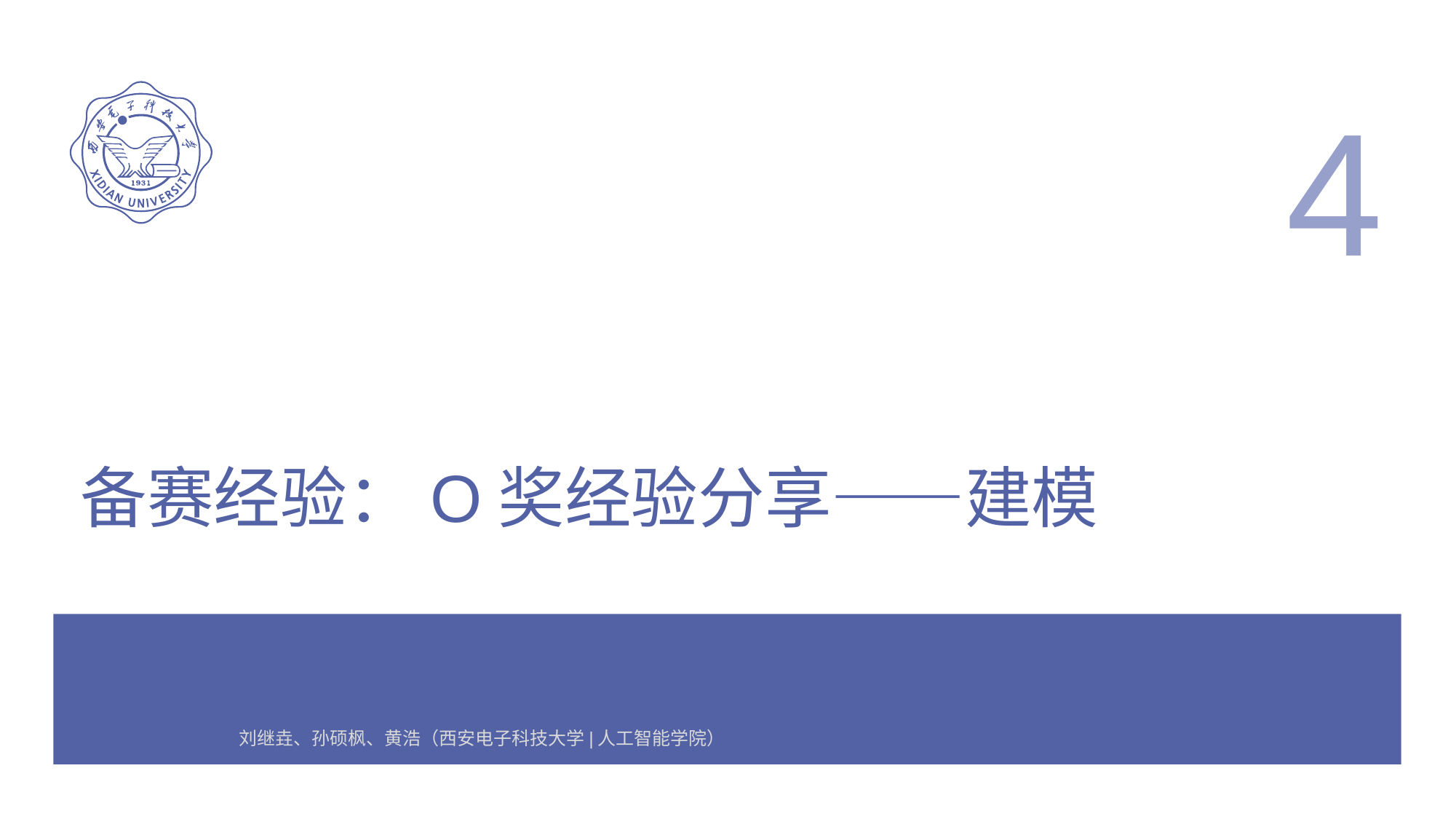

4
# 备赛经验：O奖经验分享——建模
刘继垚、孙硕枫、黄浩（西安电子科技大学|人工智能学院）